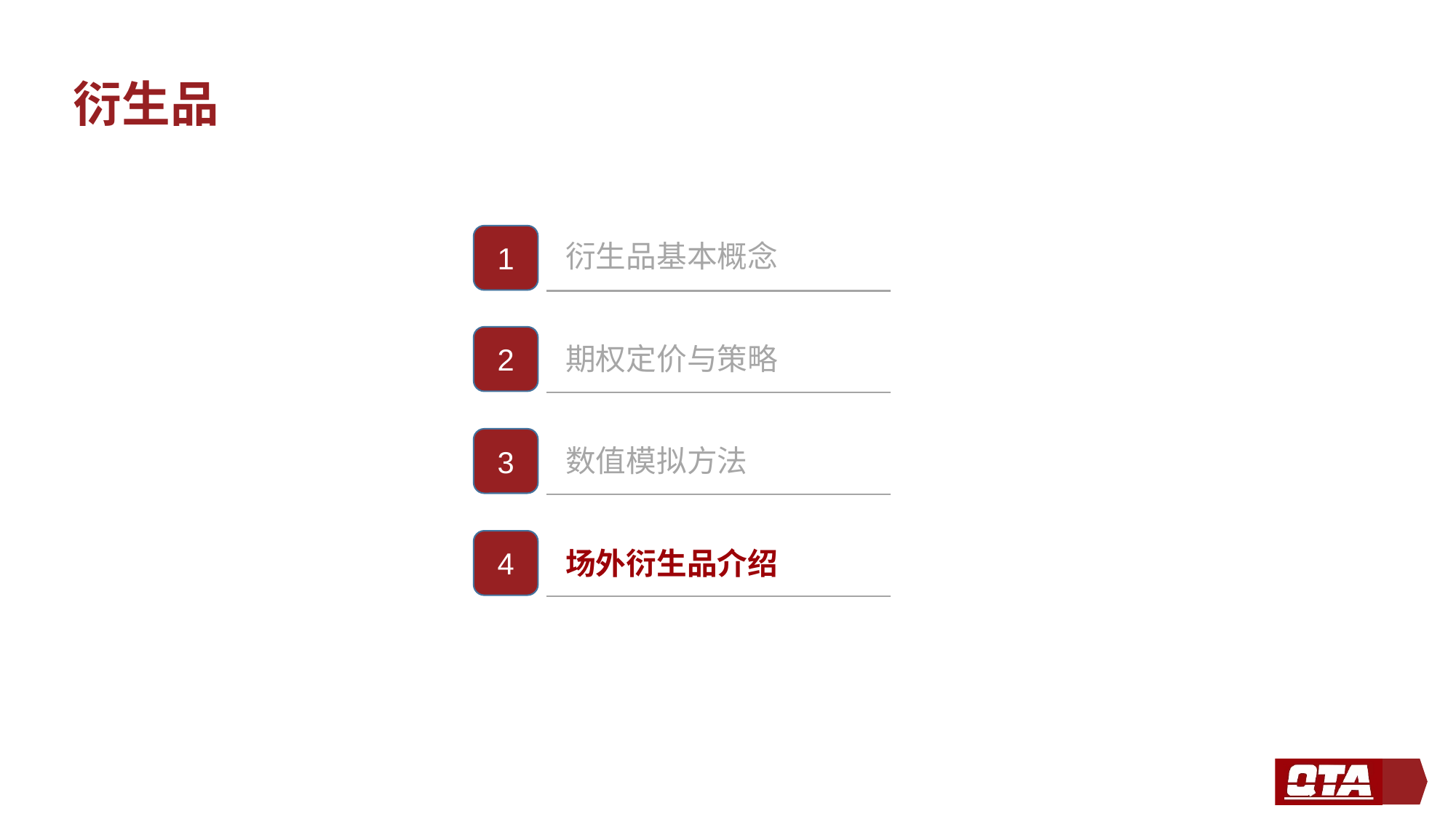

衍生品
1
衍生品基本概念
2
期权定价与策略
3
数值模拟方法
4
场外衍生品介绍
67